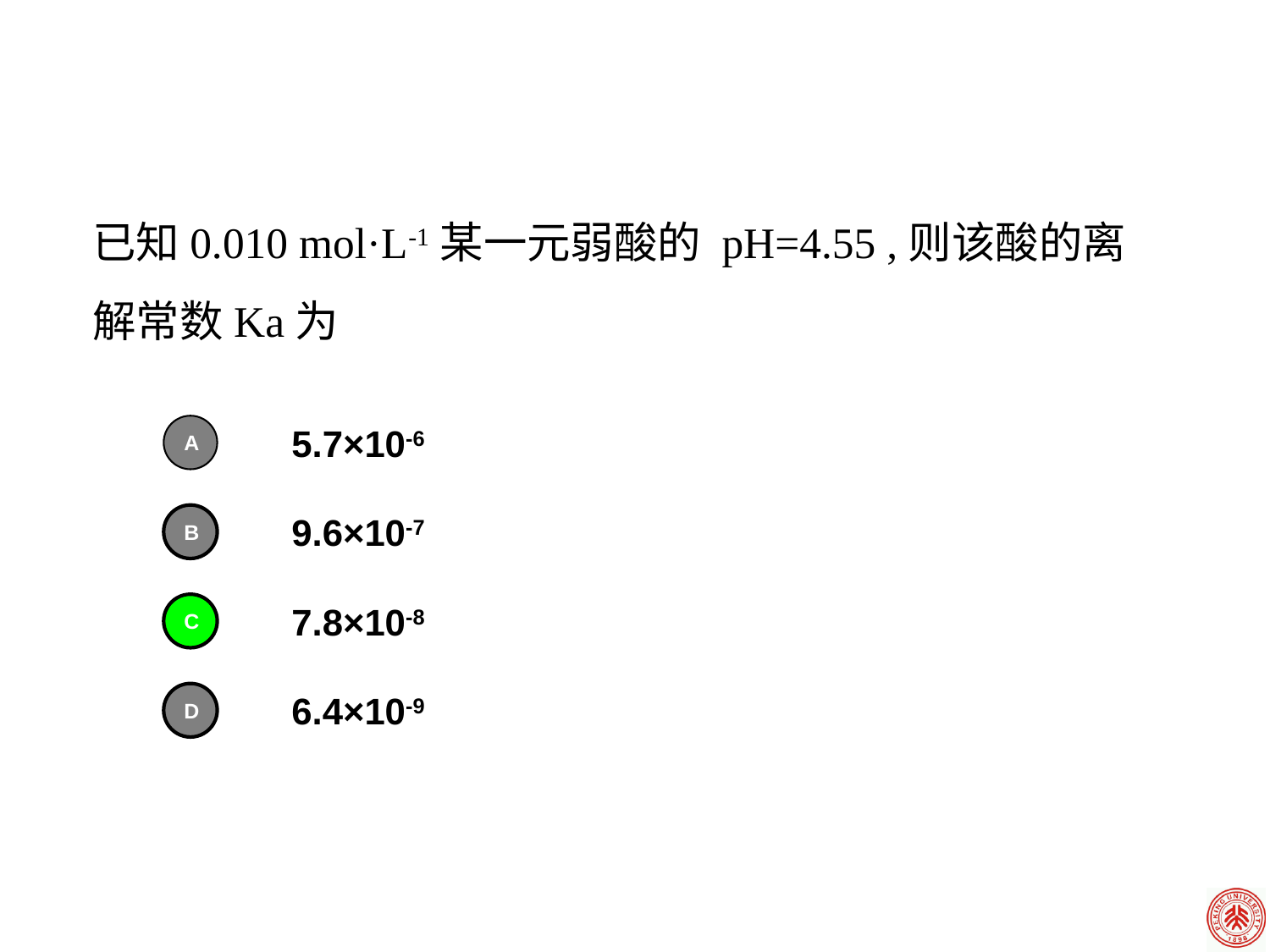

已知0.010 mol·L-1某一元弱酸的 pH=4.55 ,则该酸的离解常数Ka为
5.7×10-6
A
9.6×10-7
B
7.8×10-8
C
6.4×10-9
D